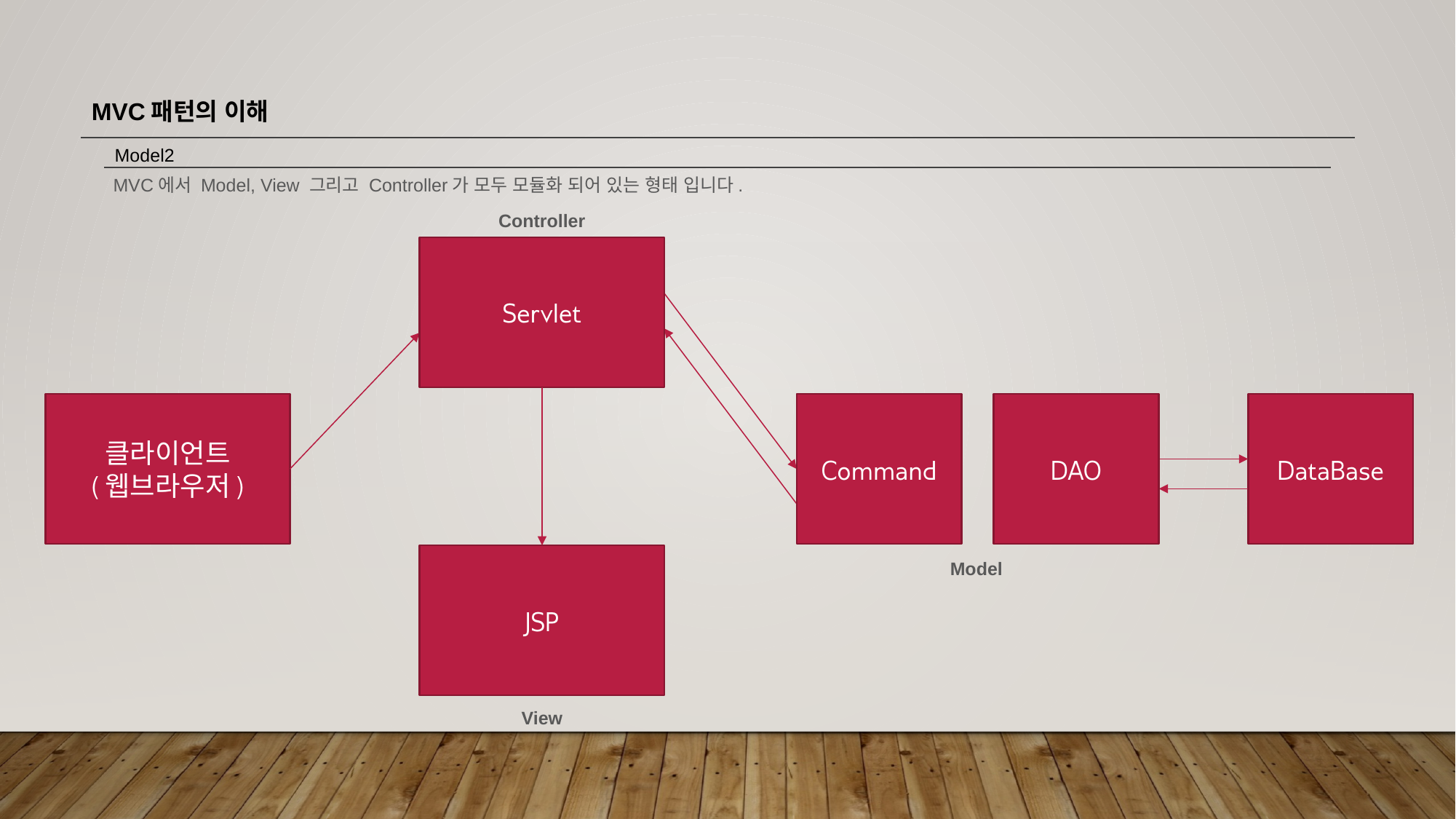

MVC패턴의 이해
Model2
MVC에서 Model, View 그리고 Controller가 모두 모듈화 되어 있는 형태 입니다.
Controller
Servlet
Command
DAO
DataBase
클라이언트
(웹브라우저)
JSP
Model
View